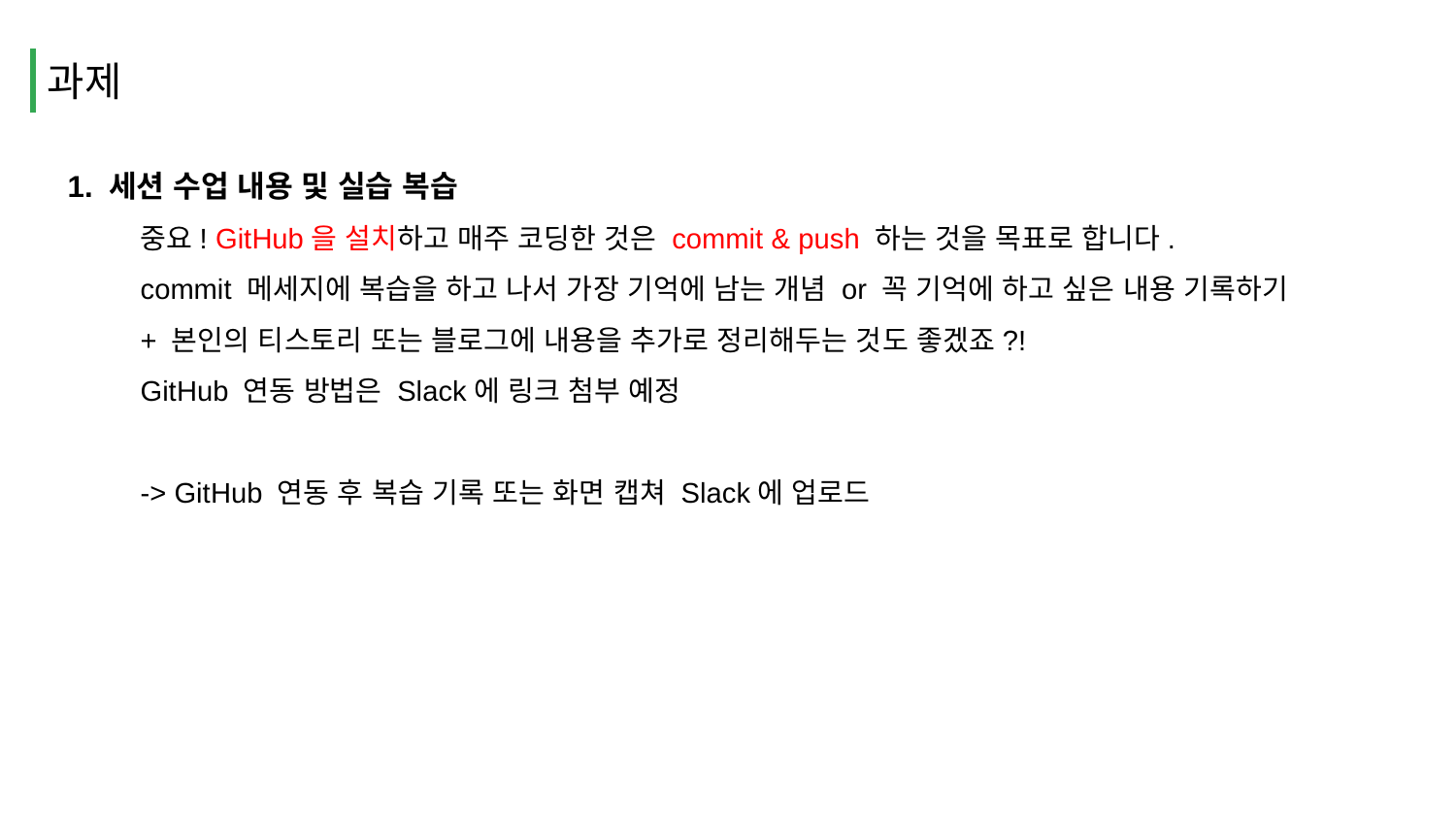

과제
1. 세션 수업 내용 및 실습 복습
중요! GitHub을 설치하고 매주 코딩한 것은 commit & push 하는 것을 목표로 합니다.
commit 메세지에 복습을 하고 나서 가장 기억에 남는 개념 or 꼭 기억에 하고 싶은 내용 기록하기
+ 본인의 티스토리 또는 블로그에 내용을 추가로 정리해두는 것도 좋겠죠?!
GitHub 연동 방법은 Slack에 링크 첨부 예정

-> GitHub 연동 후 복습 기록 또는 화면 캡쳐 Slack에 업로드